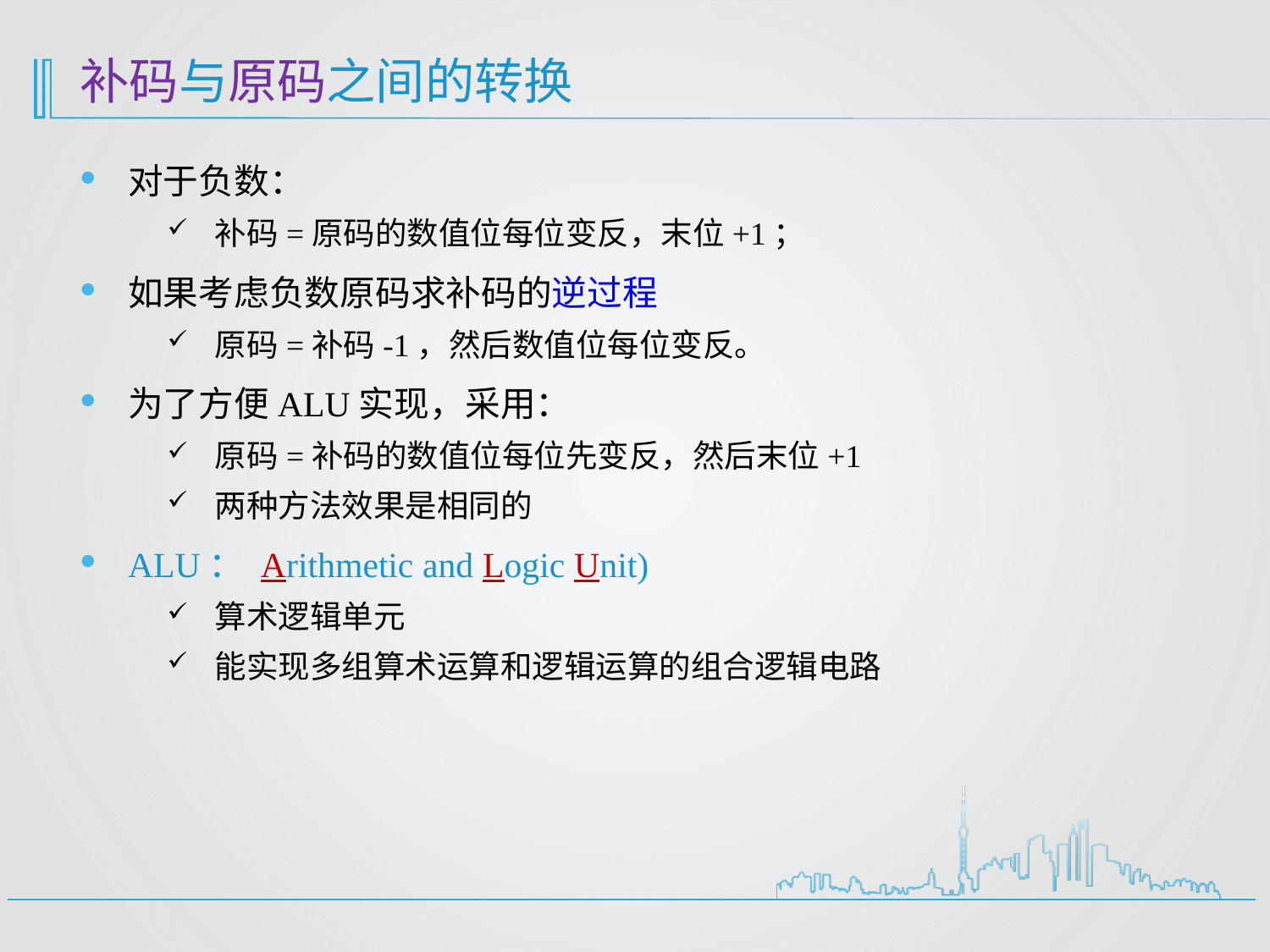

# 补码与原码之间的转换
对于负数：
补码=原码的数值位每位变反，末位+1；
如果考虑负数原码求补码的逆过程
原码=补码-1，然后数值位每位变反。
为了方便ALU实现，采用：
原码=补码的数值位每位先变反，然后末位+1
两种方法效果是相同的
ALU： Arithmetic and Logic Unit)
算术逻辑单元
能实现多组算术运算和逻辑运算的组合逻辑电路